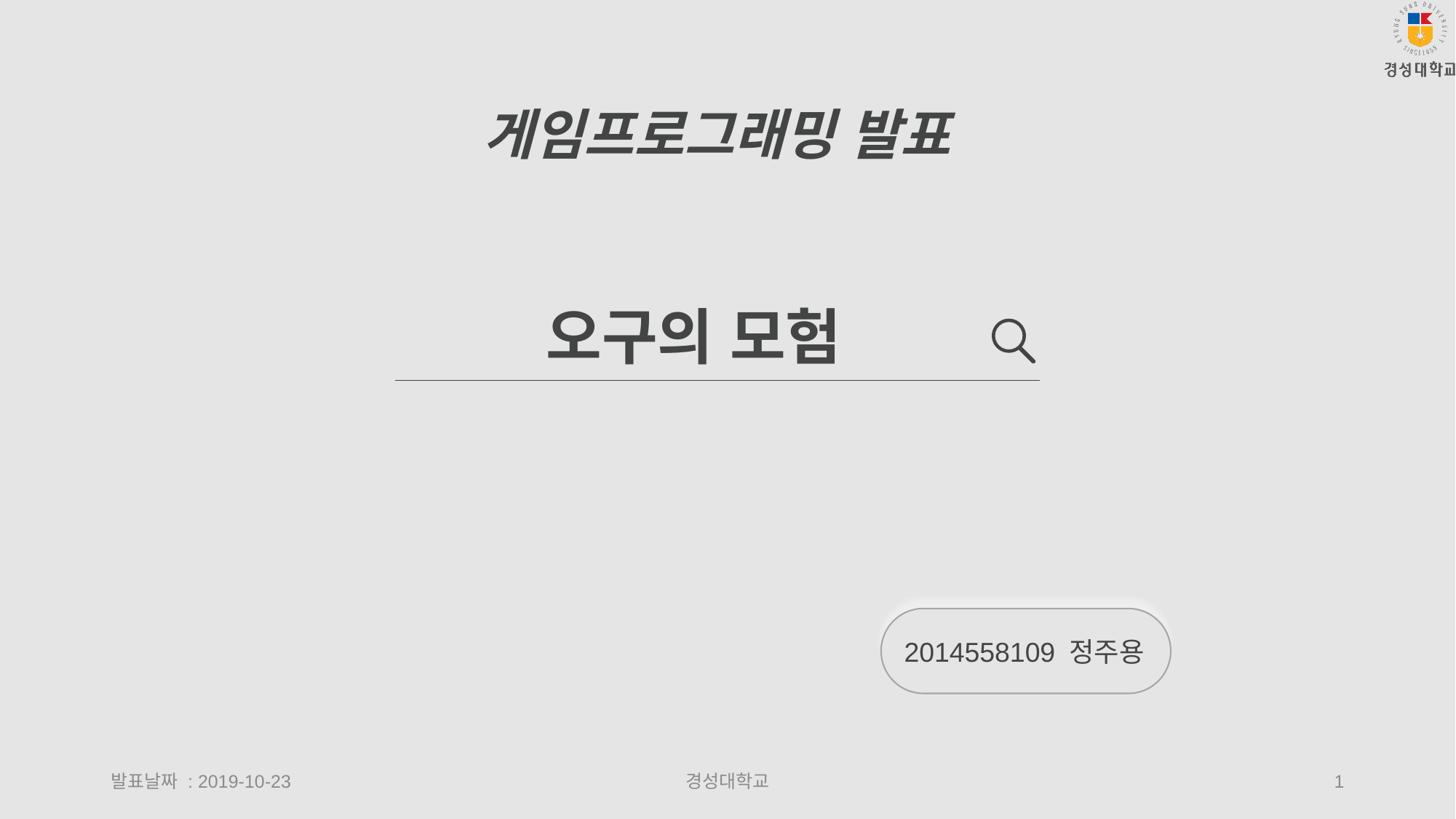

게임프로그래밍 발표
오구의 모험

2014558109 정주용
발표날짜 : 2019-10-23
경성대학교
1